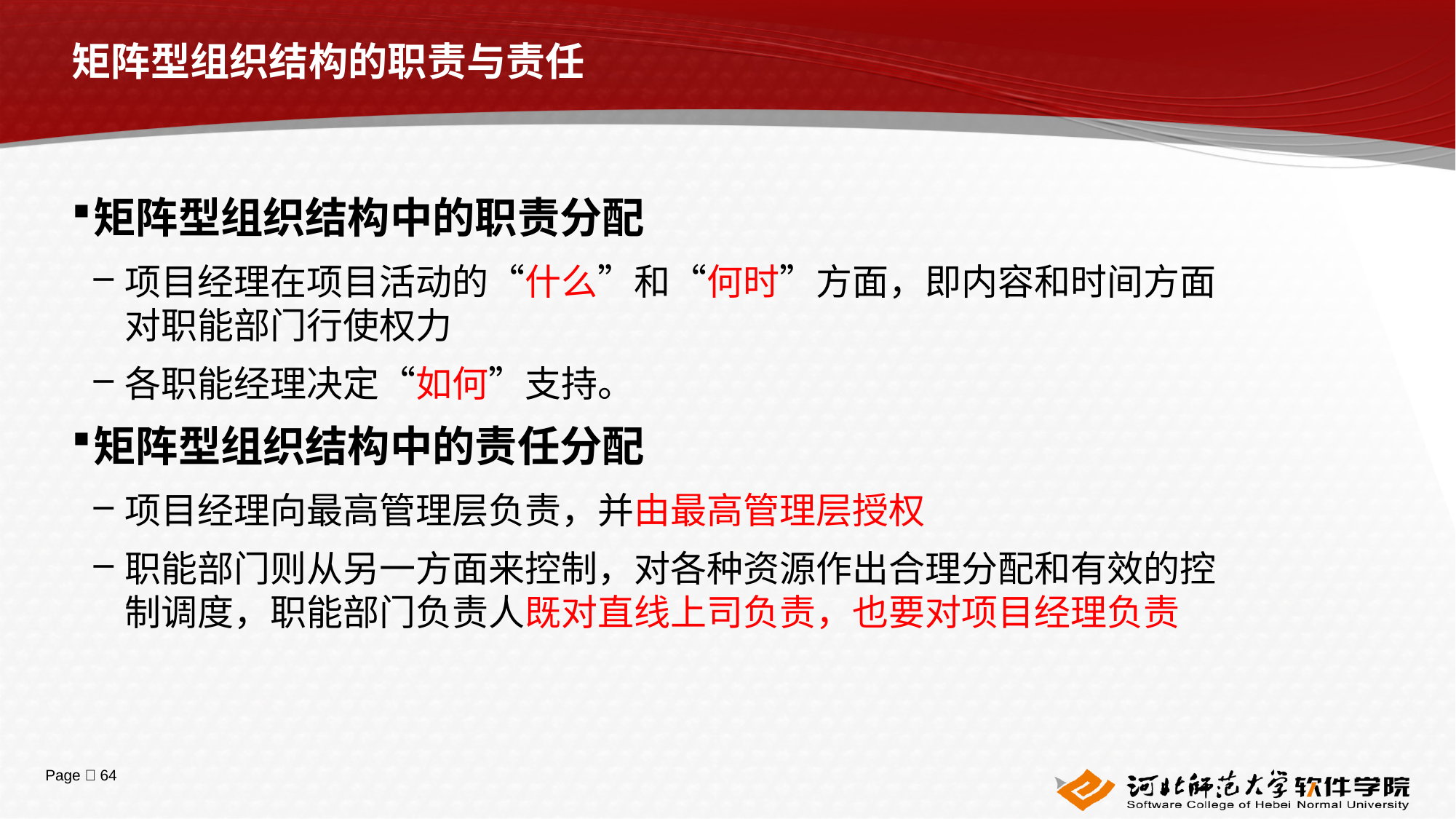

矩阵型组织结构的职责与责任
矩阵型组织结构中的职责分配
项目经理在项目活动的“什么”和“何时”方面，即内容和时间方面对职能部门行使权力
各职能经理决定“如何”支持。
矩阵型组织结构中的责任分配
项目经理向最高管理层负责，并由最高管理层授权
职能部门则从另一方面来控制，对各种资源作出合理分配和有效的控制调度，职能部门负责人既对直线上司负责，也要对项目经理负责